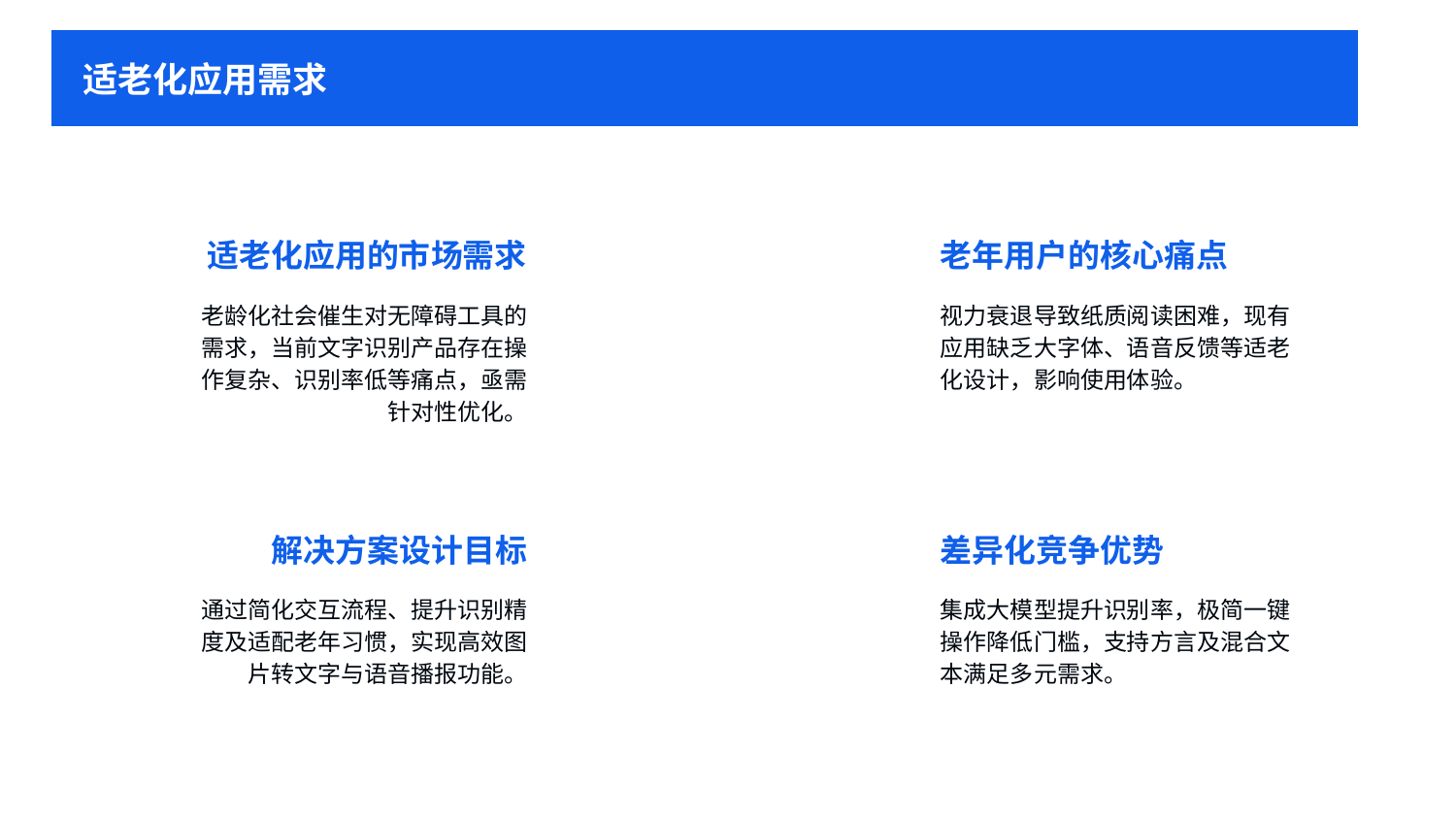

适老化应用需求
适老化应用的市场需求
老年用户的核心痛点
视力衰退导致纸质阅读困难，现有应用缺乏大字体、语音反馈等适老化设计，影响使用体验。
老龄化社会催生对无障碍工具的需求，当前文字识别产品存在操作复杂、识别率低等痛点，亟需针对性优化。
差异化竞争优势
解决方案设计目标
通过简化交互流程、提升识别精度及适配老年习惯，实现高效图片转文字与语音播报功能。
集成大模型提升识别率，极简一键操作降低门槛，支持方言及混合文本满足多元需求。